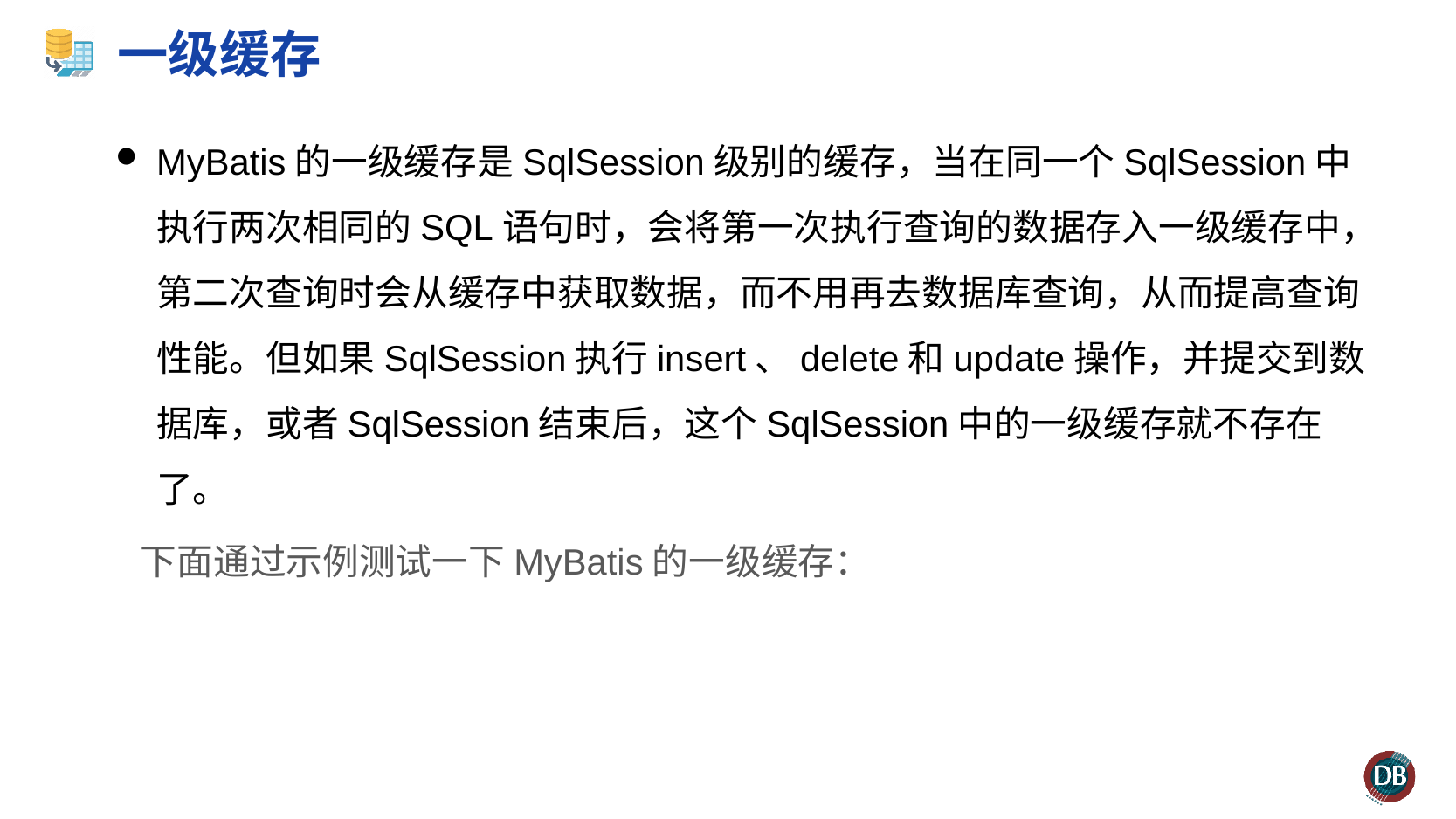

# 一级缓存
MyBatis的一级缓存是SqlSession级别的缓存，当在同一个SqlSession中执行两次相同的SQL语句时，会将第一次执行查询的数据存入一级缓存中，第二次查询时会从缓存中获取数据，而不用再去数据库查询，从而提高查询性能。但如果SqlSession执行insert、delete和update操作，并提交到数据库，或者SqlSession结束后，这个SqlSession中的一级缓存就不存在了。
  下面通过示例测试一下MyBatis的一级缓存：